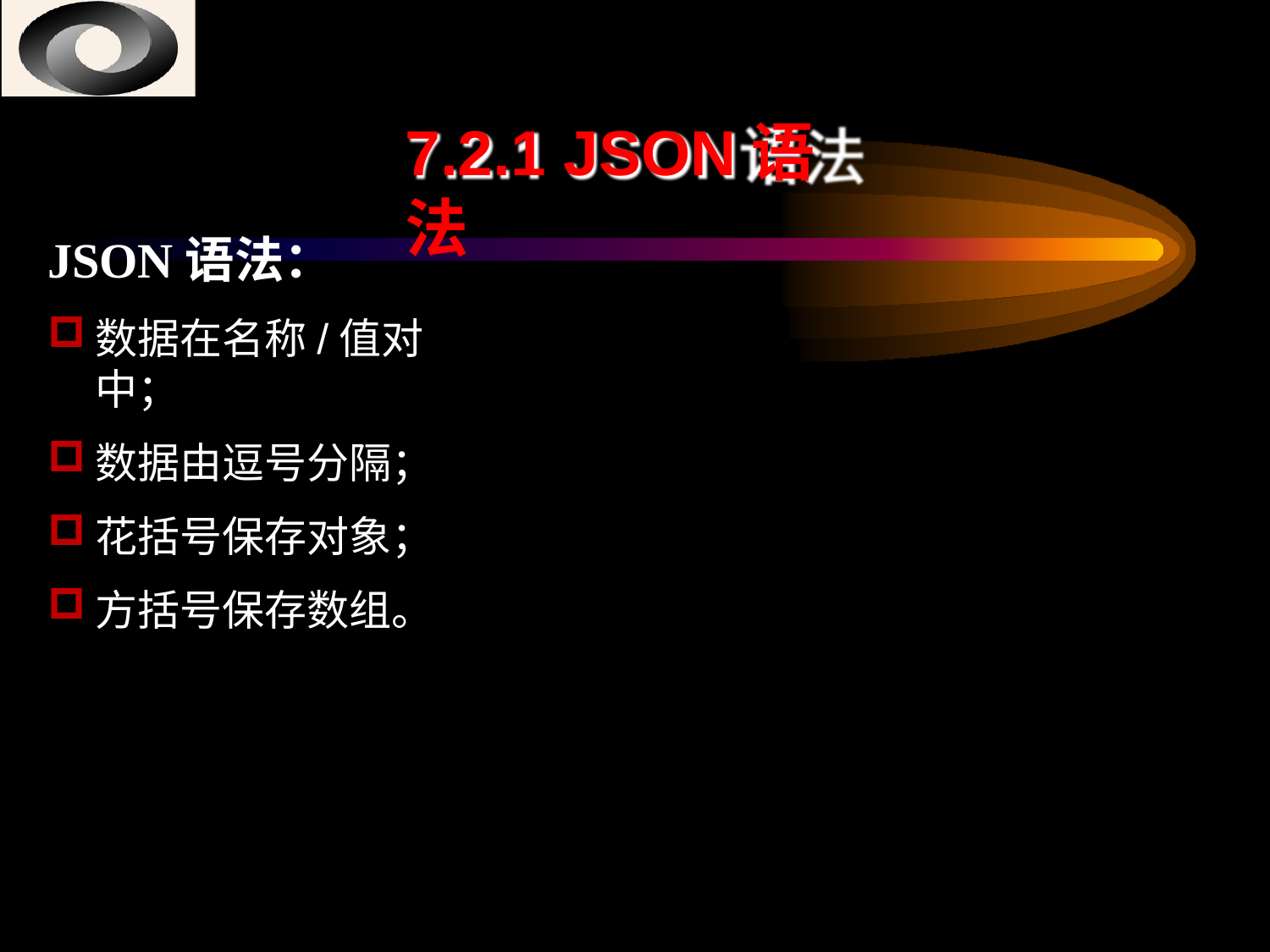

# 7.2.1 JSON语法

JSON语法：
数据在名称/值对中；
数据由逗号分隔；
花括号保存对象；
方括号保存数组。